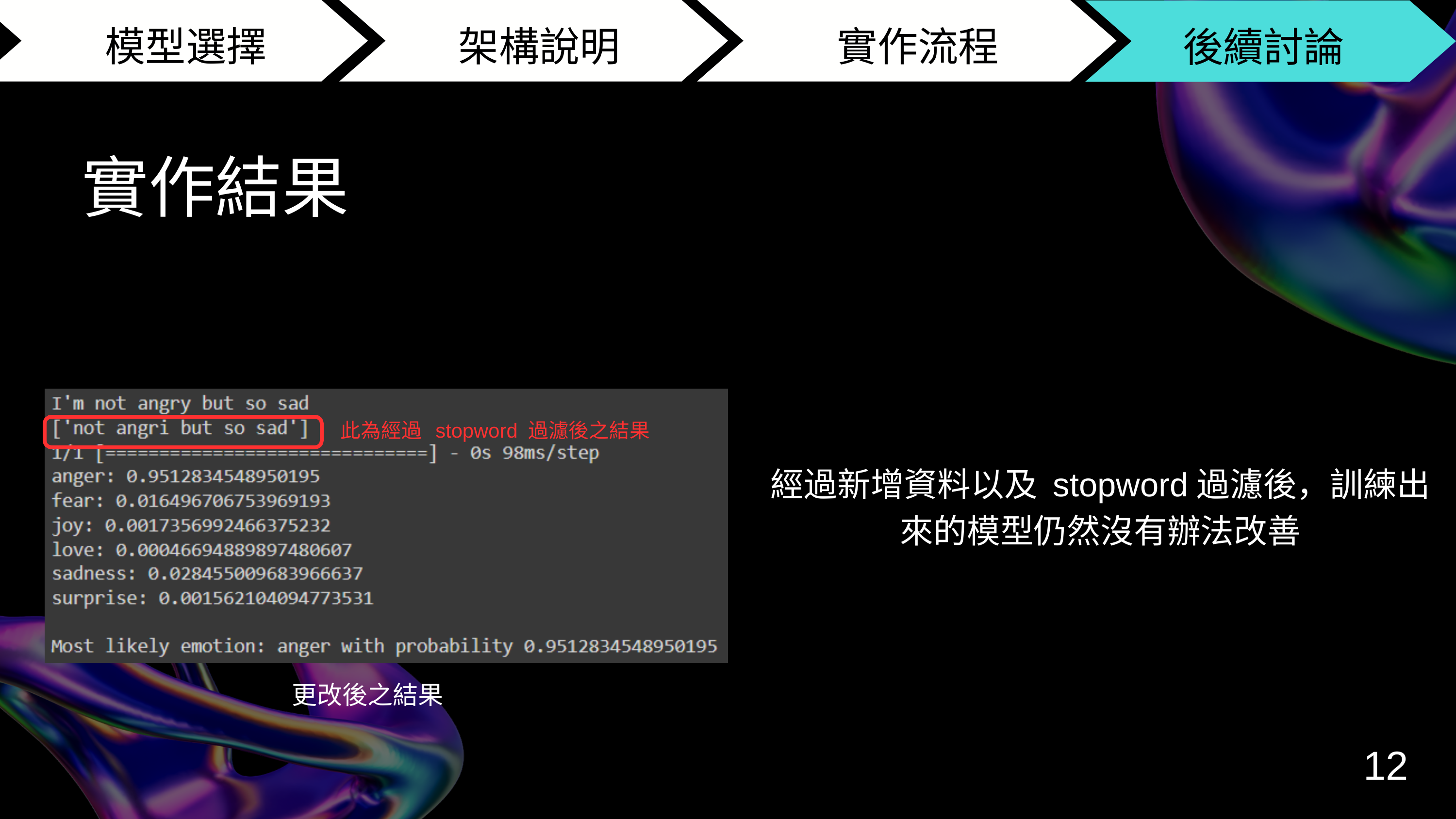

模型選擇

架構說明

 實作流程

後續討論
實作結果

此為經過  stopword 過濾後之結果

經過新增資料以及 stopword過濾後，訓練出來的模型仍然沒有辦法改善
更改後之結果
12